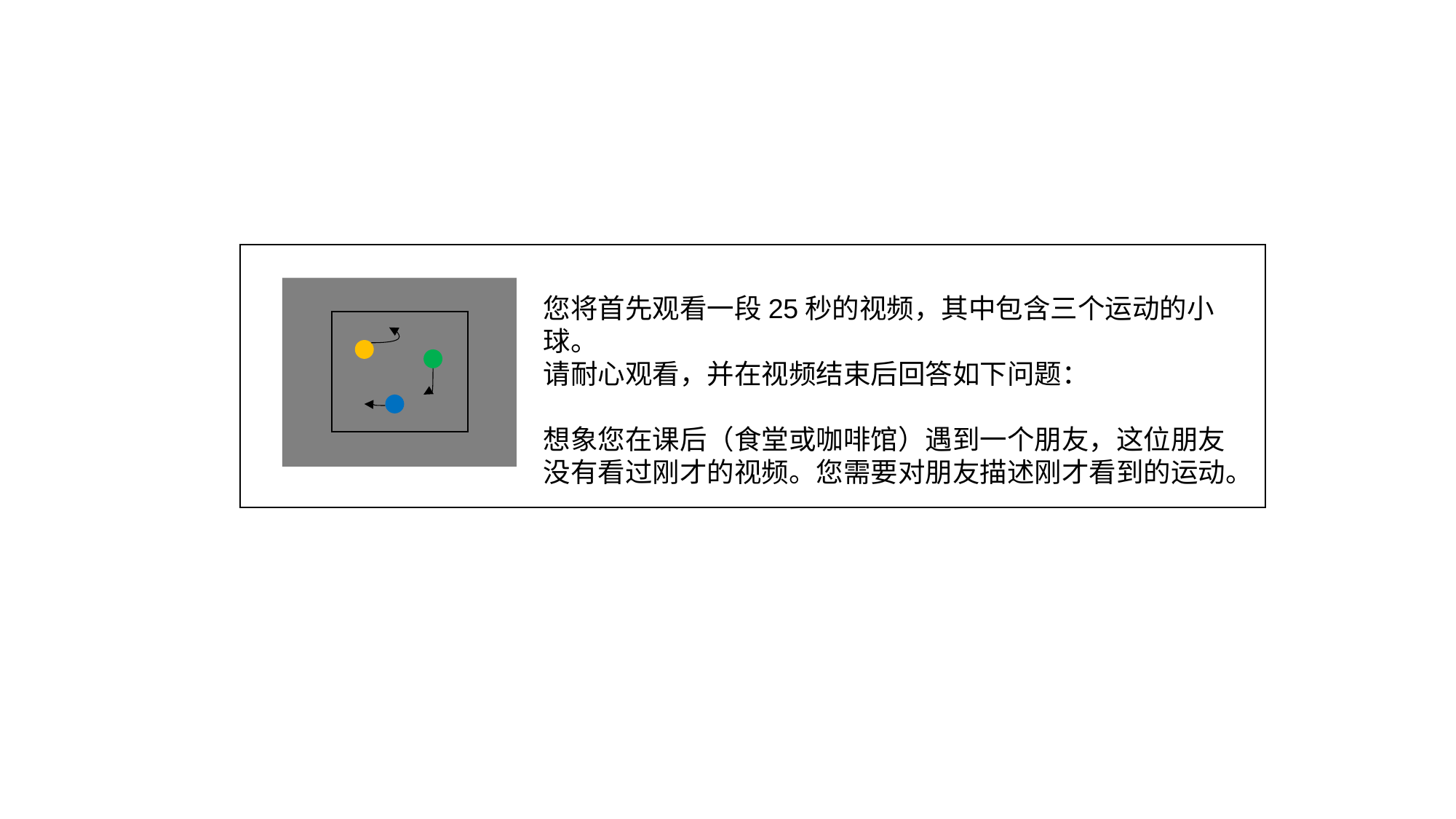

您将首先观看一段25秒的视频，其中包含三个运动的小球。
请耐心观看，并在视频结束后回答如下问题：

想象您在课后（食堂或咖啡馆）遇到一个朋友，这位朋友没有看过刚才的视频。您需要对朋友描述刚才看到的运动。